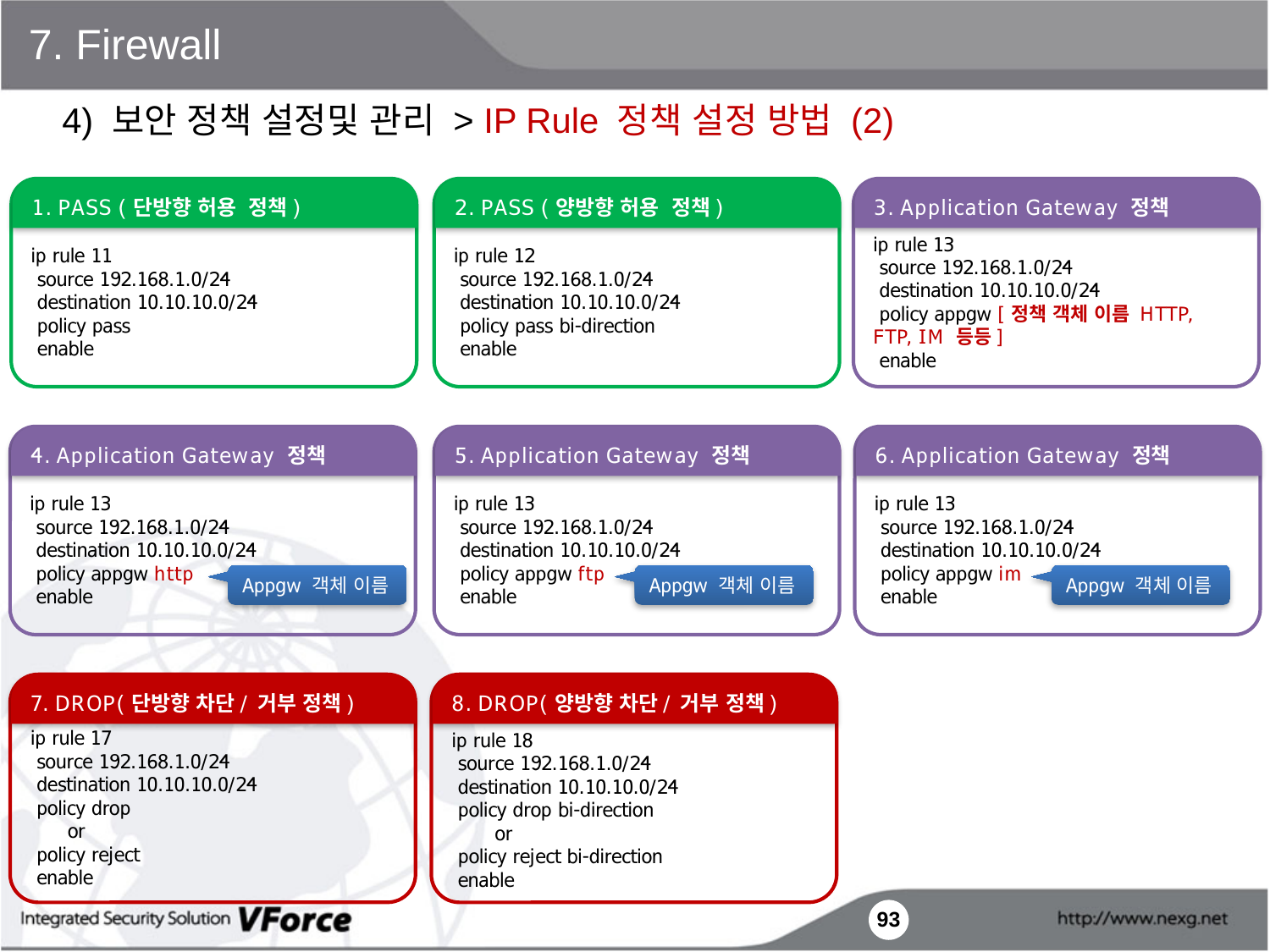

7. Firewall
4) 보안 정책 설정및 관리 > IP Rule 정책 설정 방법 (2)

ip rule 11
 source 192.168.1.0/24
 destination 10.10.10.0/24
 policy pass
 enable
1. PASS (단방향 허용  정책)

ip rule 12
 source 192.168.1.0/24
 destination 10.10.10.0/24
 policy pass bi-direction
 enable
2. PASS (양방향 허용  정책)

ip rule 13
 source 192.168.1.0/24
 destination 10.10.10.0/24
 policy appgw [정책 객체 이름 HTTP, FTP, IM 등등]
 enable
3. Application Gateway 정책

ip rule 13
 source 192.168.1.0/24
 destination 10.10.10.0/24
 policy appgw http
 enable
4. Application Gateway 정책

ip rule 13
 source 192.168.1.0/24
 destination 10.10.10.0/24
 policy appgw ftp
 enable
5. Application Gateway 정책

ip rule 13
 source 192.168.1.0/24
 destination 10.10.10.0/24
 policy appgw im
 enable
6. Application Gateway 정책
Appgw 객체 이름
Appgw 객체 이름
Appgw 객체 이름

ip rule 17
 source 192.168.1.0/24
 destination 10.10.10.0/24
 policy drop
      or
 policy reject
 enable
7. DROP(단방향 차단/거부 정책)

ip rule 18
 source 192.168.1.0/24
 destination 10.10.10.0/24
 policy drop bi-direction
       or
 policy reject bi-direction
 enable
8. DROP(양방향 차단/거부 정책)